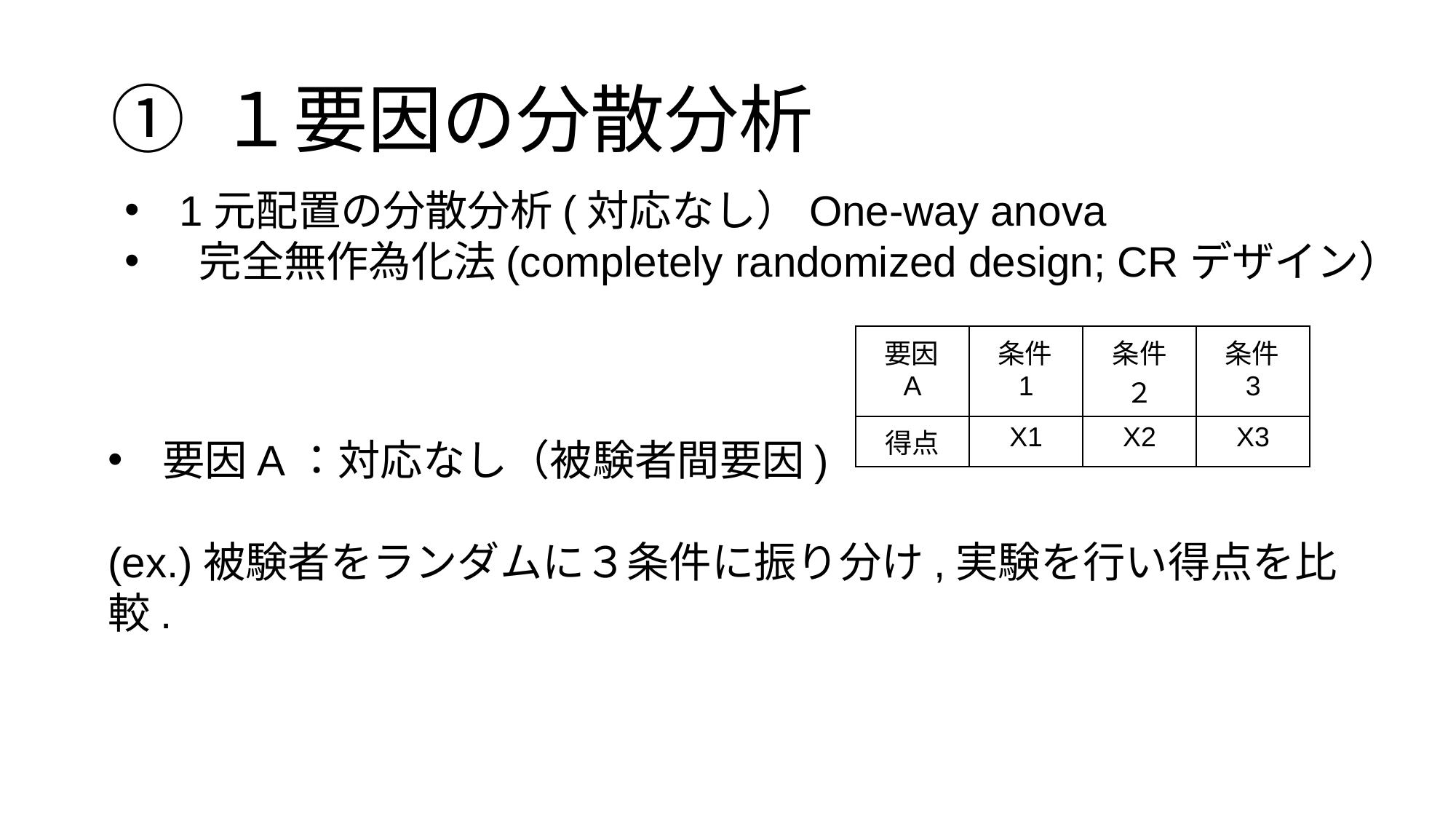

# ① １要因の分散分析
1元配置の分散分析(対応なし）One-way anova
 完全無作為化法(completely randomized design; CRデザイン）
| 要因A | 条件1 | 条件２ | 条件3 |
| --- | --- | --- | --- |
| 得点 | X1 | X2 | X3 |
要因A：対応なし（被験者間要因)

(ex.)被験者をランダムに３条件に振り分け,実験を行い得点を比較.